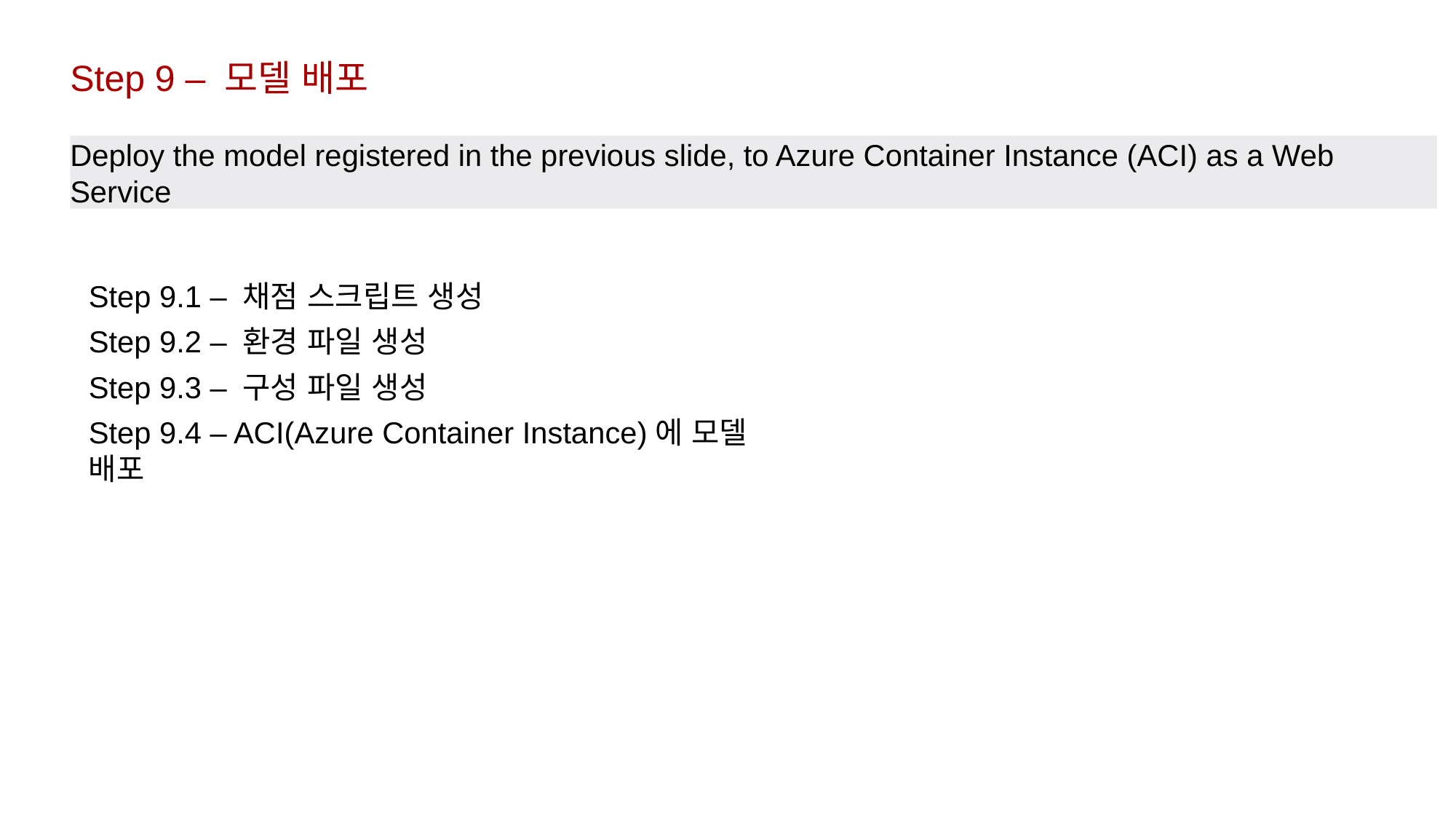

Step 9 – 모델 배포
Deploy the model registered in the previous slide, to Azure Container Instance (ACI) as a Web Service
Step 9.1 – 채점 스크립트 생성
Step 9.2 – 환경 파일 생성
Step 9.3 – 구성 파일 생성
Step 9.4 – ACI(Azure Container Instance)에 모델 배포